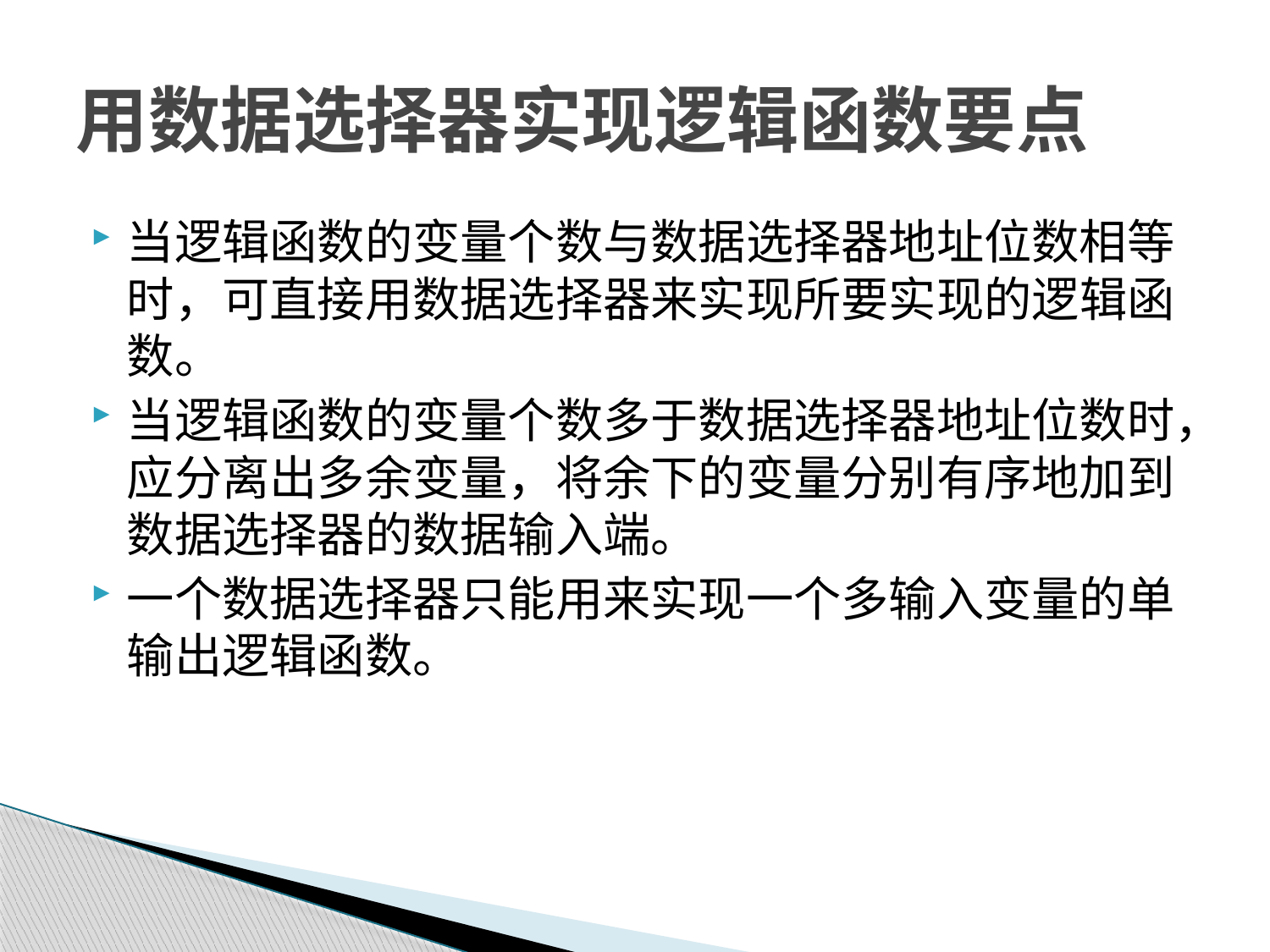

# 用数据选择器实现逻辑函数要点
当逻辑函数的变量个数与数据选择器地址位数相等时，可直接用数据选择器来实现所要实现的逻辑函数。
当逻辑函数的变量个数多于数据选择器地址位数时，应分离出多余变量，将余下的变量分别有序地加到数据选择器的数据输入端。
一个数据选择器只能用来实现一个多输入变量的单输出逻辑函数。